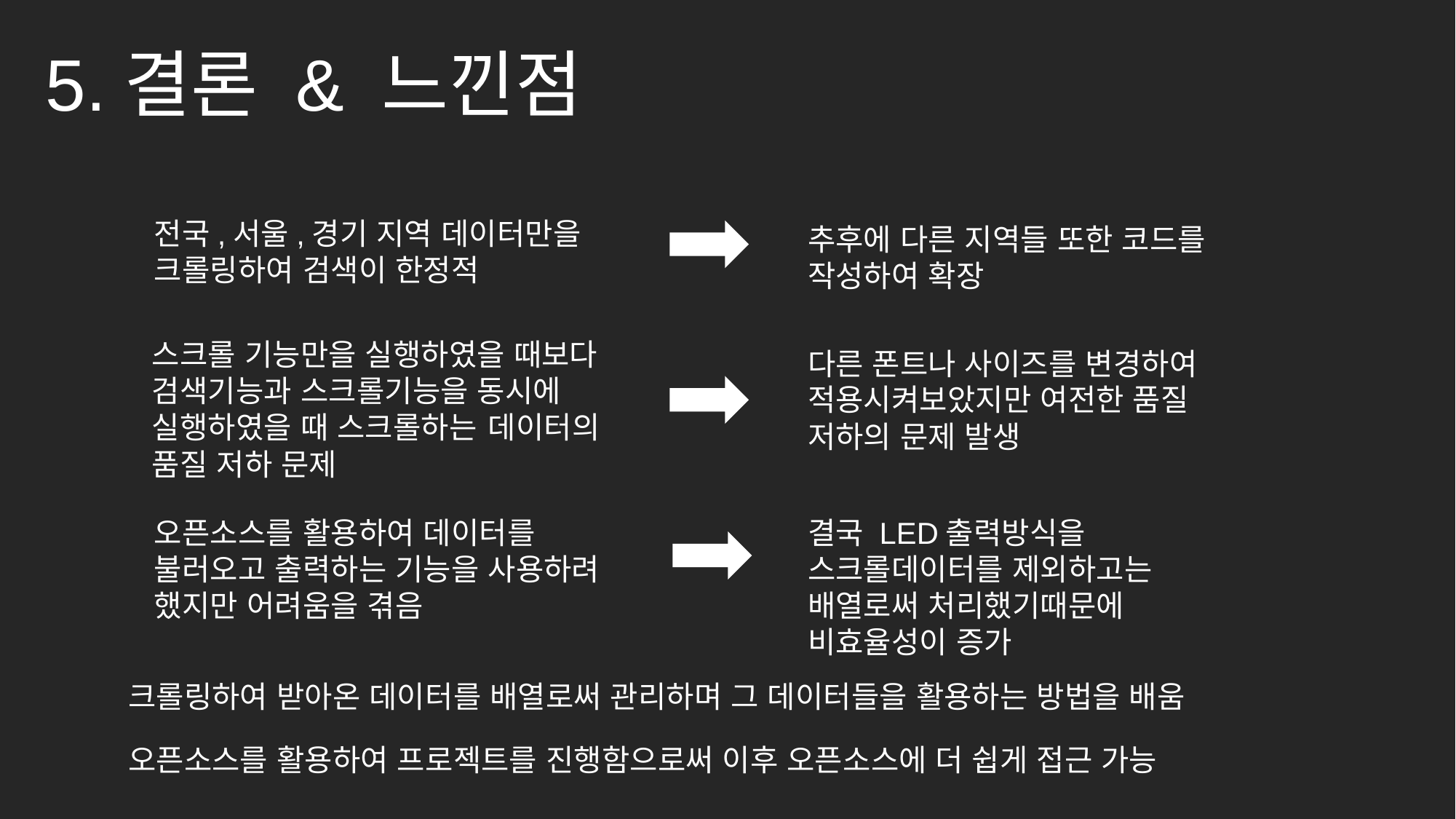

5.결론 & 느낀점
전국,서울,경기 지역 데이터만을 크롤링하여 검색이 한정적
추후에 다른 지역들 또한 코드를 작성하여 확장

스크롤 기능만을 실행하였을 때보다 검색기능과 스크롤기능을 동시에 실행하였을 때 스크롤하는	 데이터의 품질 저하 문제
다른 폰트나 사이즈를 변경하여 적용시켜보았지만 여전한 품질 저하의 문제 발생

결국 LED출력방식을 스크롤데이터를 제외하고는 배열로써 처리했기때문에 비효율성이 증가
오픈소스를 활용하여 데이터를 불러오고 출력하는 기능을 사용하려 했지만 어려움을 겪음

크롤링하여 받아온 데이터를 배열로써 관리하며 그 데이터들을 활용하는 방법을 배움

오픈소스를 활용하여 프로젝트를 진행함으로써 이후 오픈소스에 더 쉽게 접근 가능